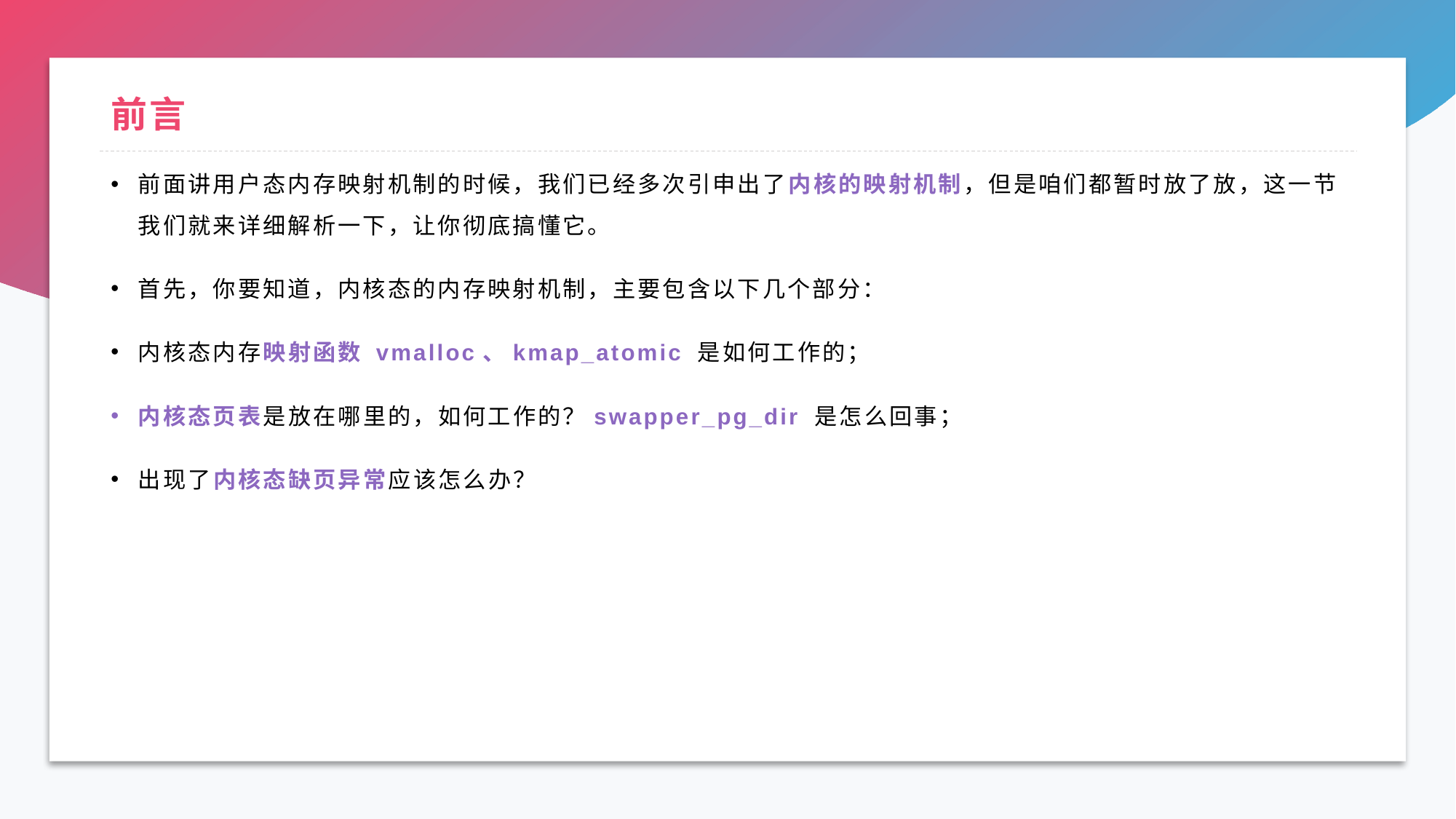

# 前言
前面讲用户态内存映射机制的时候，我们已经多次引申出了内核的映射机制，但是咱们都暂时放了放，这一节我们就来详细解析一下，让你彻底搞懂它。
首先，你要知道，内核态的内存映射机制，主要包含以下几个部分：
内核态内存映射函数 vmalloc、kmap_atomic 是如何工作的；
内核态页表是放在哪里的，如何工作的？swapper_pg_dir 是怎么回事；
出现了内核态缺页异常应该怎么办？